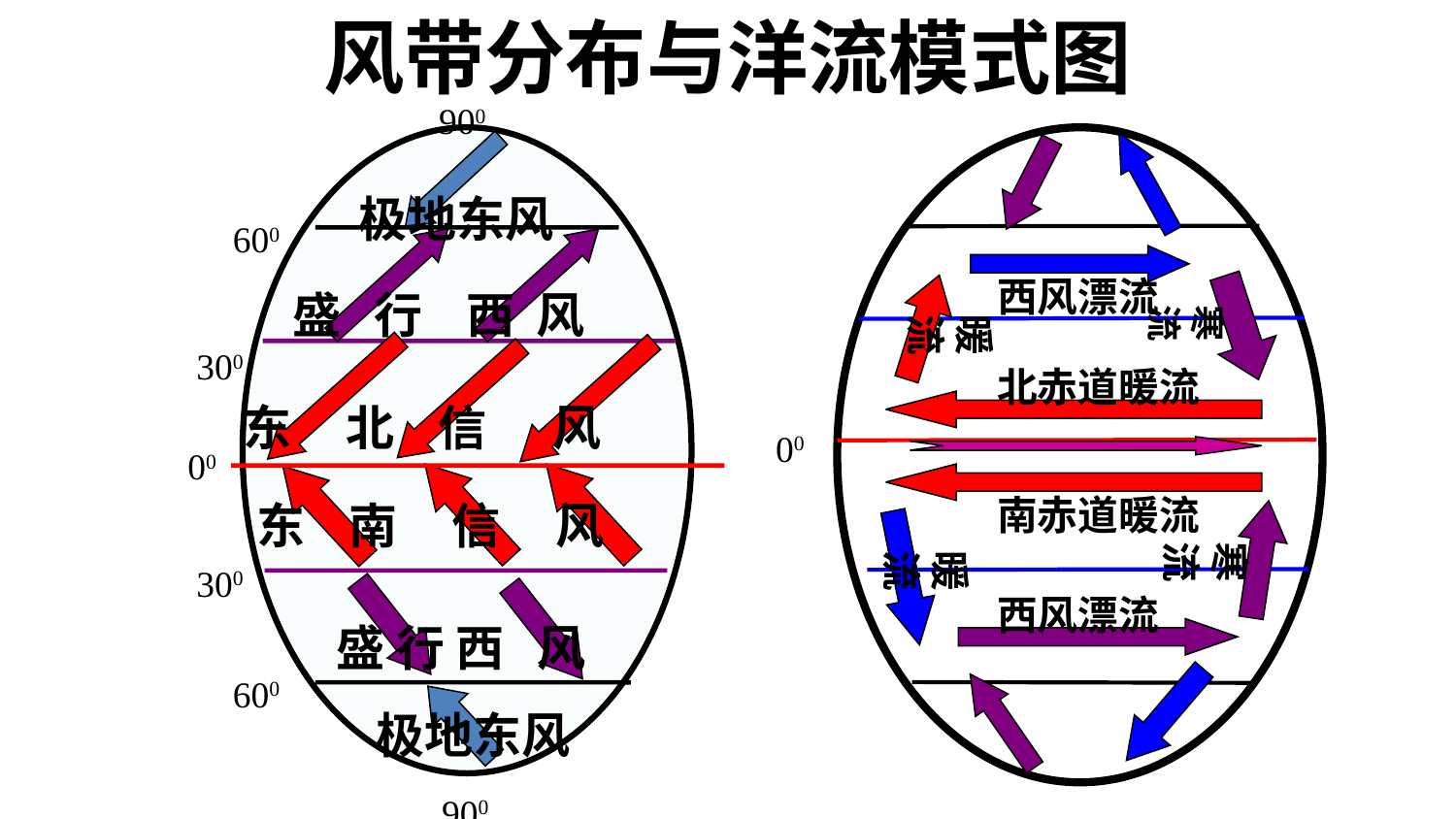

风带分布与洋流模式图
900

 极地东风
 盛   行    西  风
 东     北    信      风

东    南     信     风
盛 行 西   风
极地东风
600

西风漂流

寒流
暖流
300

北赤道暖流

 00
   00

南赤道暖流

寒流
暖流
300

西风漂流

600

900